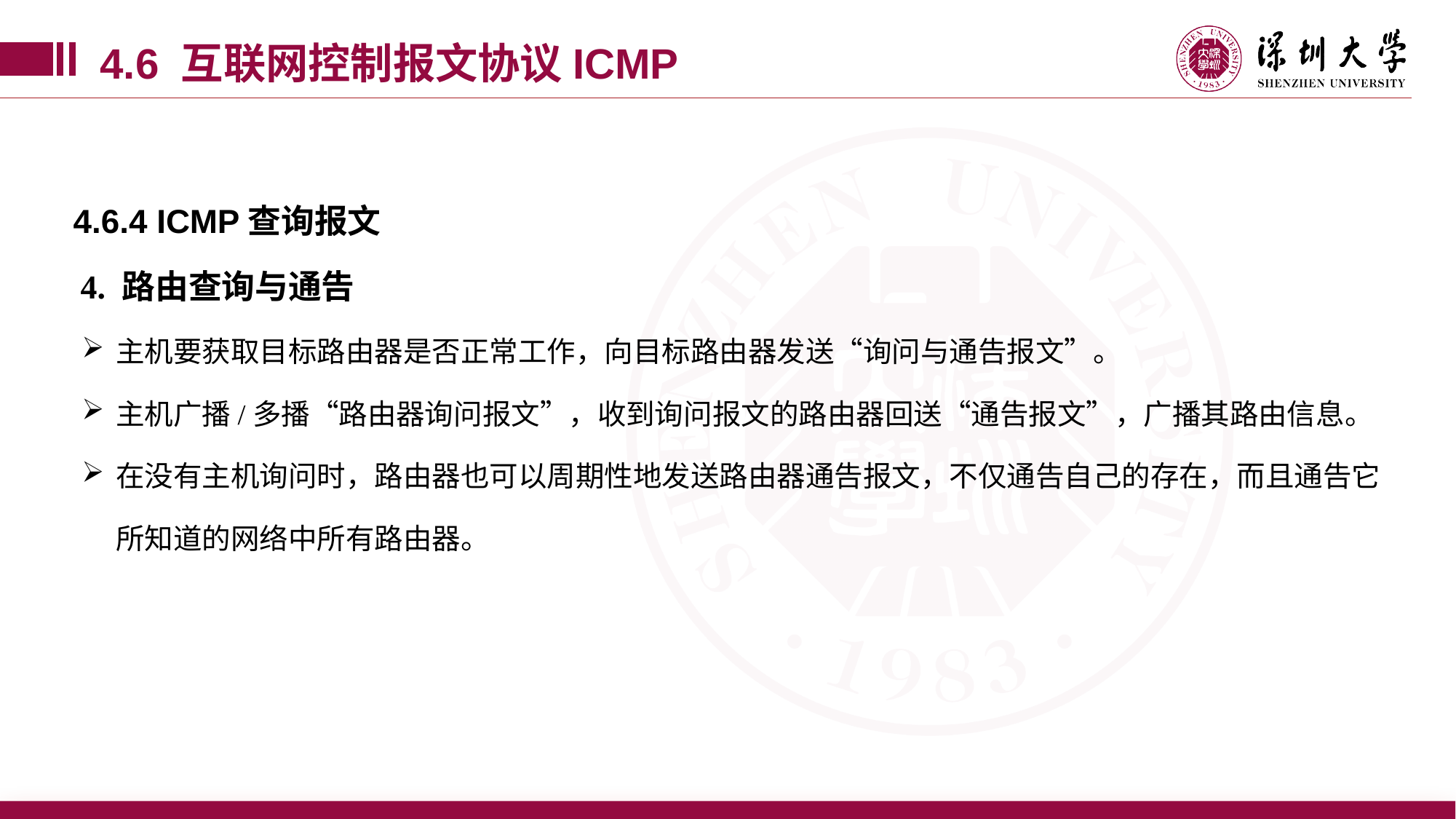

4.6 互联网控制报文协议ICMP

4.6.4 ICMP查询报文
4. 路由查询与通告
主机要获取目标路由器是否正常工作，向目标路由器发送“询问与通告报文”。
主机广播/多播“路由器询问报文”，收到询问报文的路由器回送“通告报文”，广播其路由信息。
在没有主机询问时，路由器也可以周期性地发送路由器通告报文，不仅通告自己的存在，而且通告它所知道的网络中所有路由器。